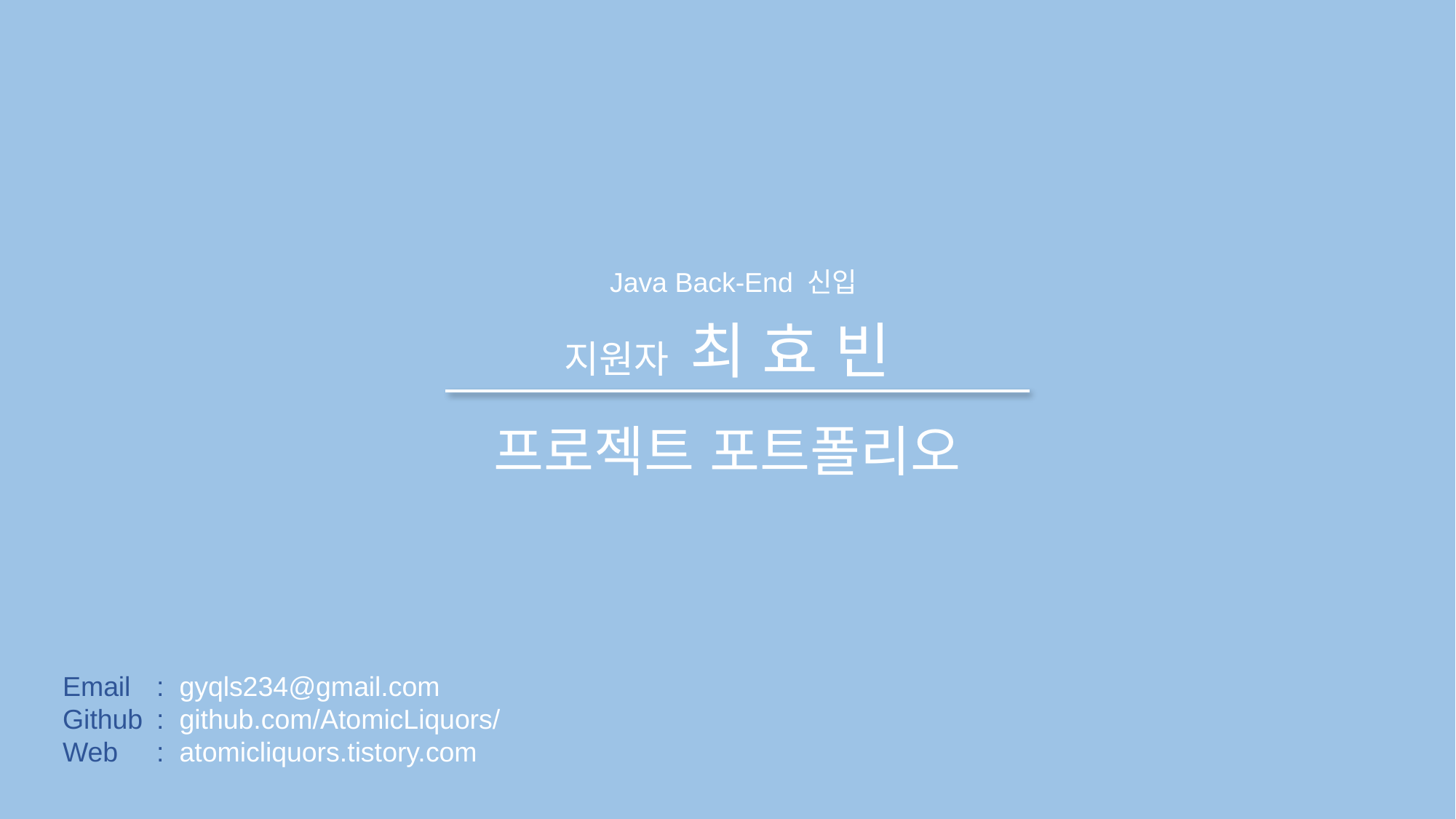

Java Back-End 신입
지원자  최 효 빈
프로젝트 포트폴리오
Email
Github
Web
:  gyqls234@gmail.com
:  github.com/AtomicLiquors/
:  atomicliquors.tistory.com